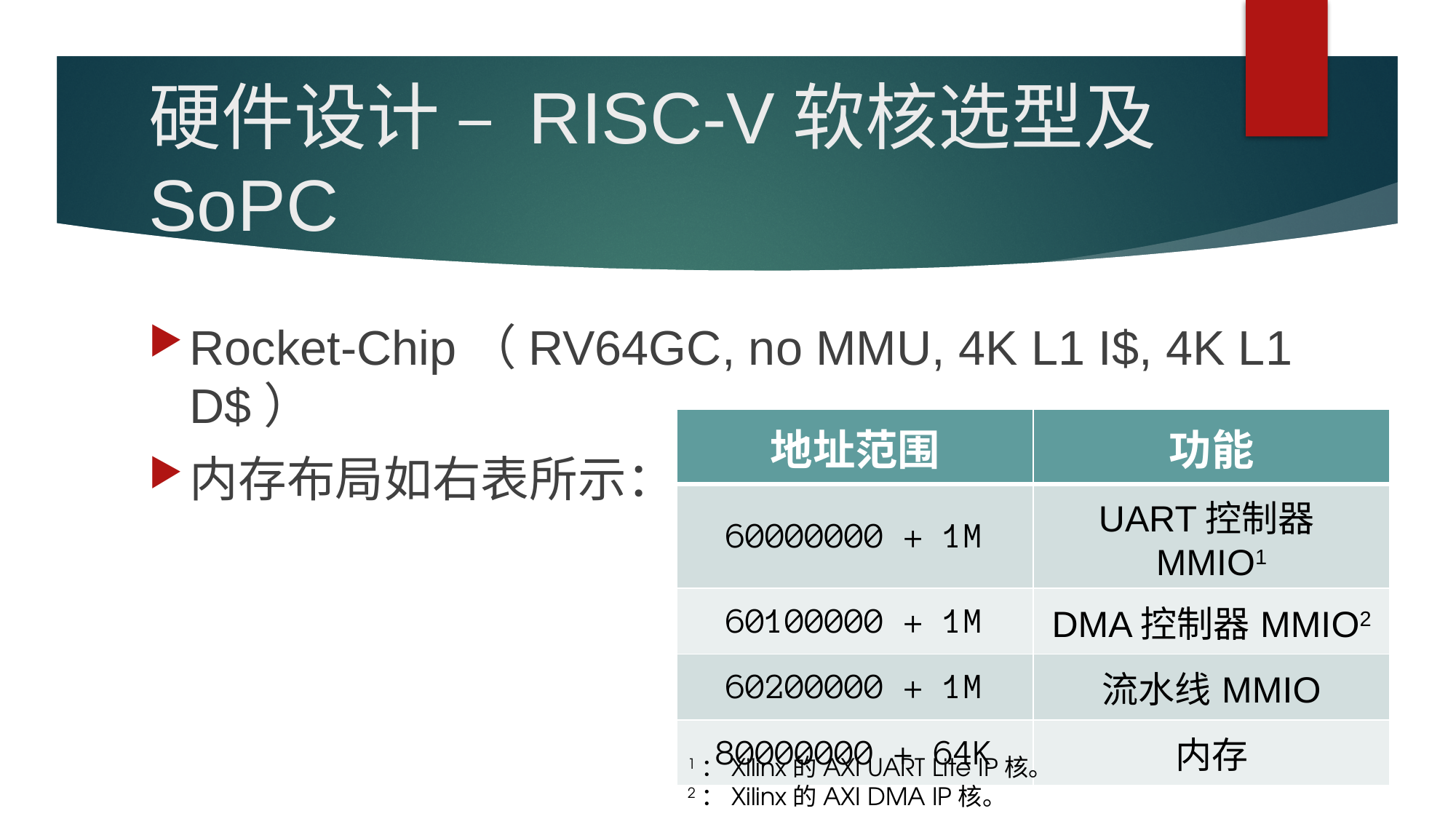

# 硬件设计 – RISC-V软核选型及SoPC
Rocket-Chip（RV64GC, no MMU, 4K L1 I$, 4K L1 D$）
内存布局如右表所示：
| 地址范围 | 功能 |
| --- | --- |
| 60000000 + 1M | UART控制器MMIO1 |
| 60100000 + 1M | DMA控制器MMIO2 |
| 60200000 + 1M | 流水线MMIO |
| 80000000 + 64K | 内存 |
1：Xilinx的AXI UART Lite IP核。
2：Xilinx的AXI DMA IP核。